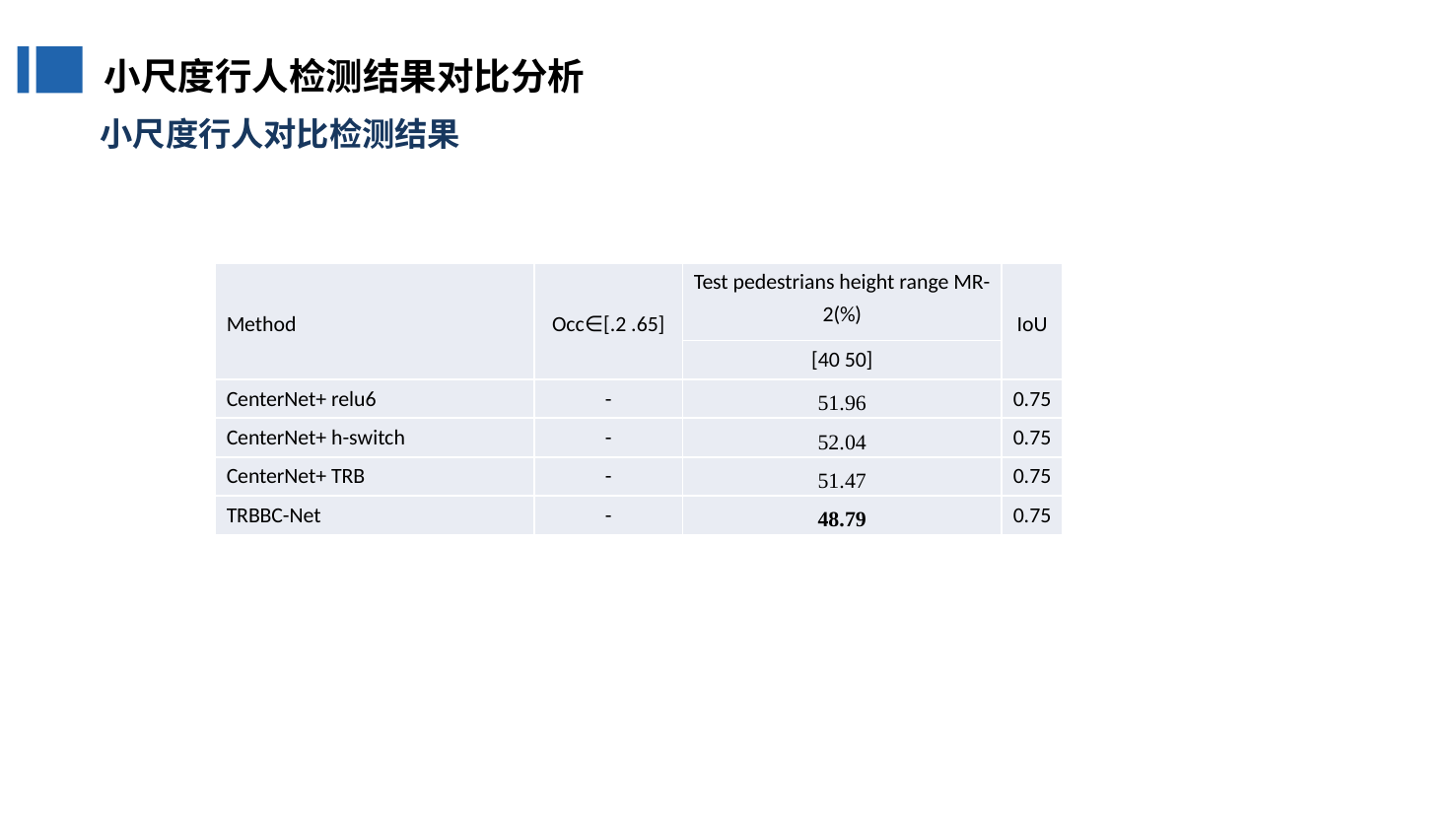

小尺度行人检测结果对比分析

小尺度行人对比检测结果
| Method | Occ∈[.2 .65] | Test pedestrians height range MR-2(%) | IoU |
| --- | --- | --- | --- |
|  |  | [40 50] |  |
| CenterNet+ relu6 | - | 51.96 | 0.75 |
| CenterNet+ h-switch | - | 52.04 | 0.75 |
| CenterNet+ TRB | - | 51.47 | 0.75 |
| TRBBC-Net | - | 48.79 | 0.75 |